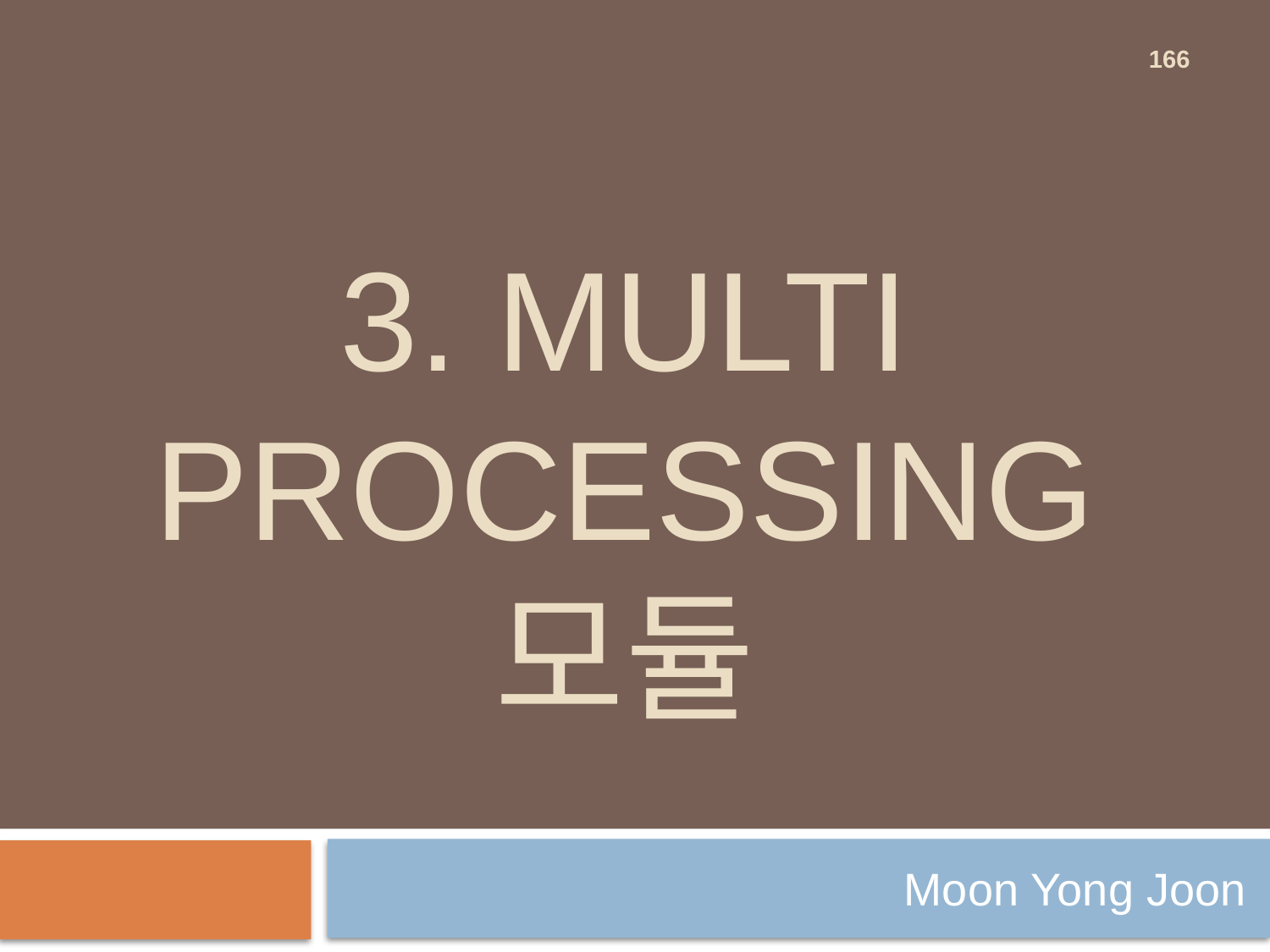

166
# 3. Multi processing 모듈
Moon Yong Joon